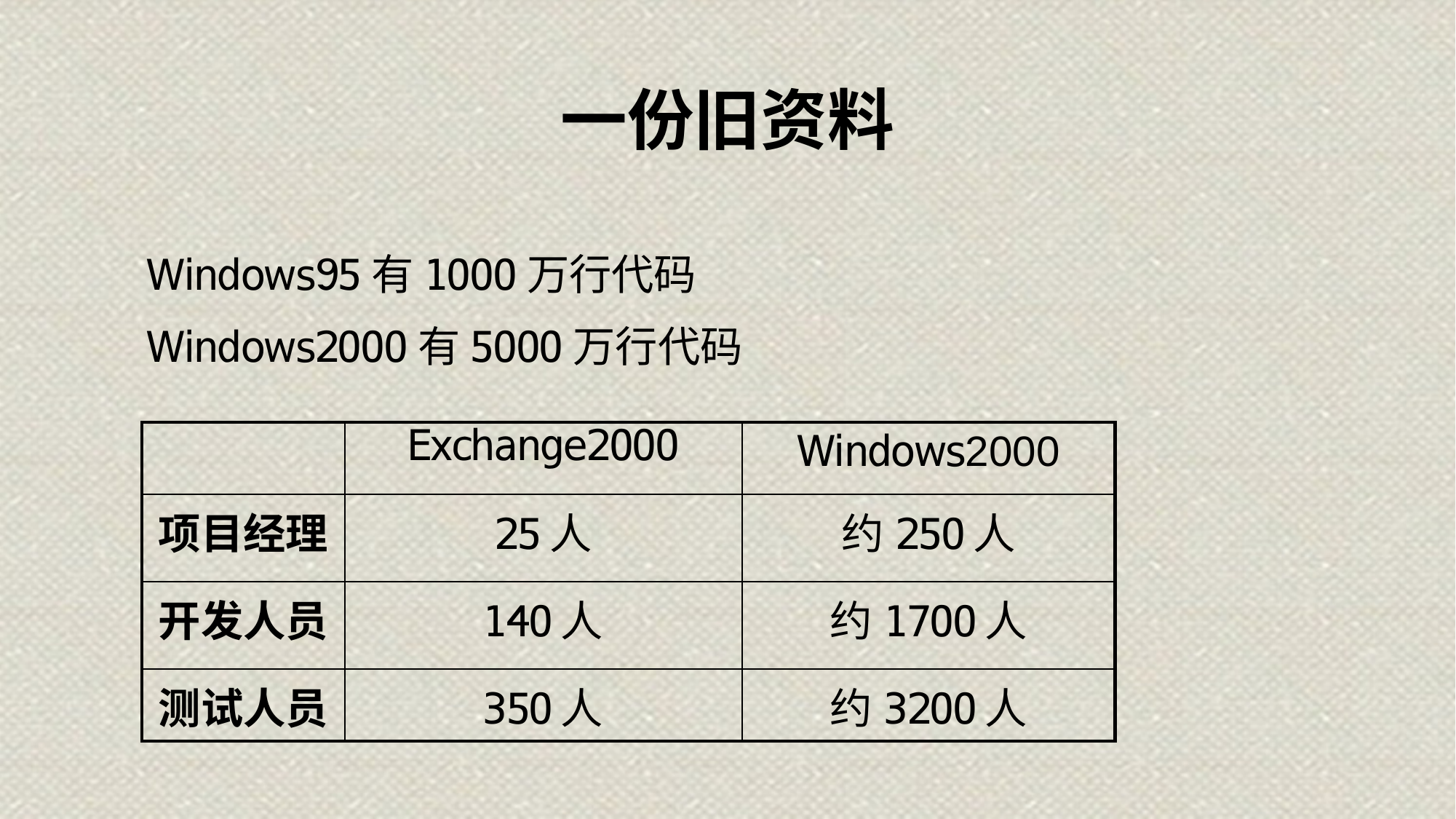

# 一份旧资料
Windows95有1000万行代码
Windows2000有5000万行代码
|  | Exchange2000 | Windows2000 |
| --- | --- | --- |
| 项目经理 | 25人 | 约250人 |
| 开发人员 | 140人 | 约1700人 |
| 测试人员 | 350人 | 约3200人 |